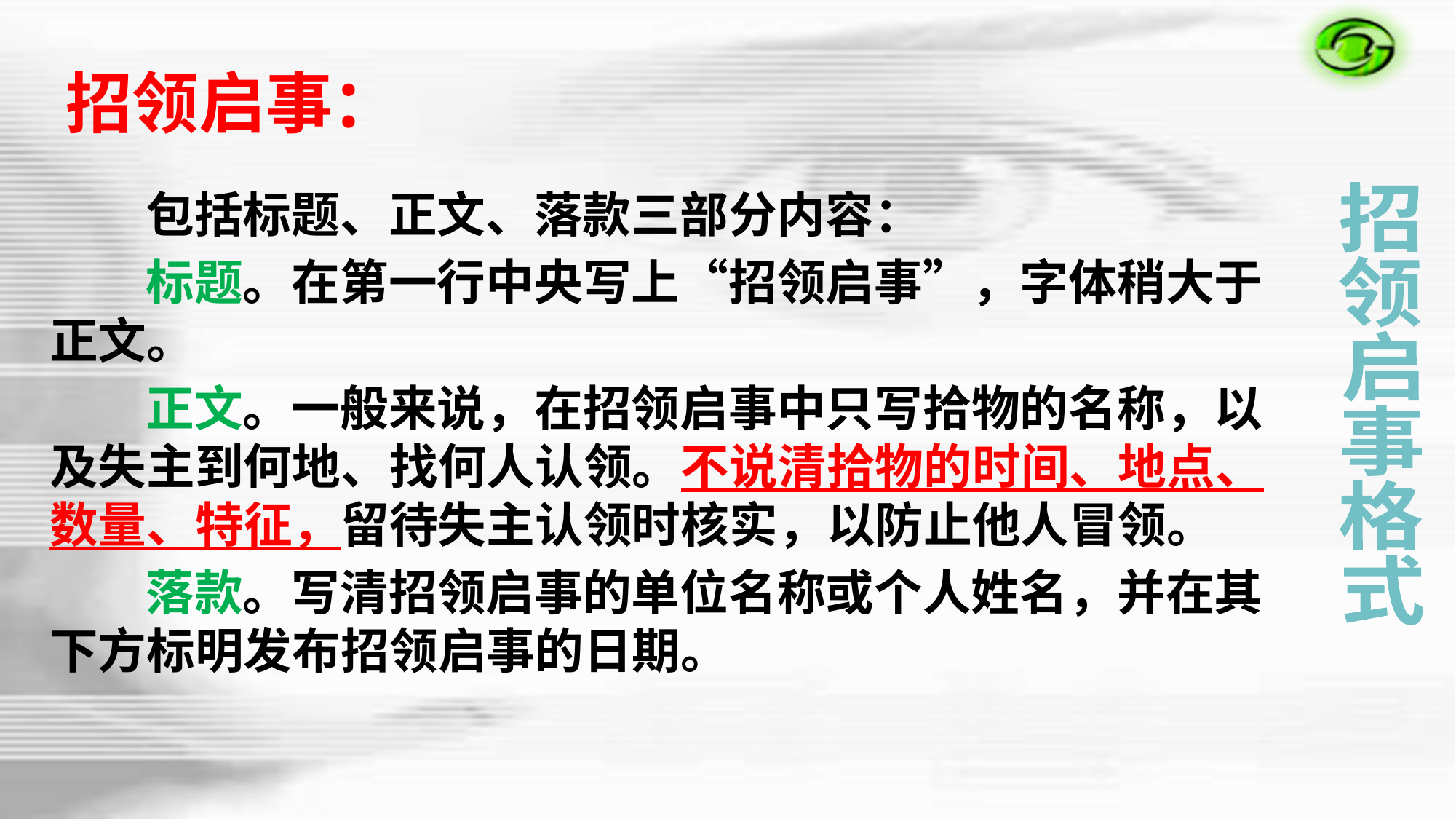

招领启事：
包括标题、正文、落款三部分内容：
标题。在第一行中央写上“招领启事”，字体稍大于正文。
正文。一般来说，在招领启事中只写拾物的名称，以及失主到何地、找何人认领。不说清拾物的时间、地点、数量、特征，留待失主认领时核实，以防止他人冒领。
落款。写清招领启事的单位名称或个人姓名，并在其下方标明发布招领启事的日期。
招
领
启
事
格
式